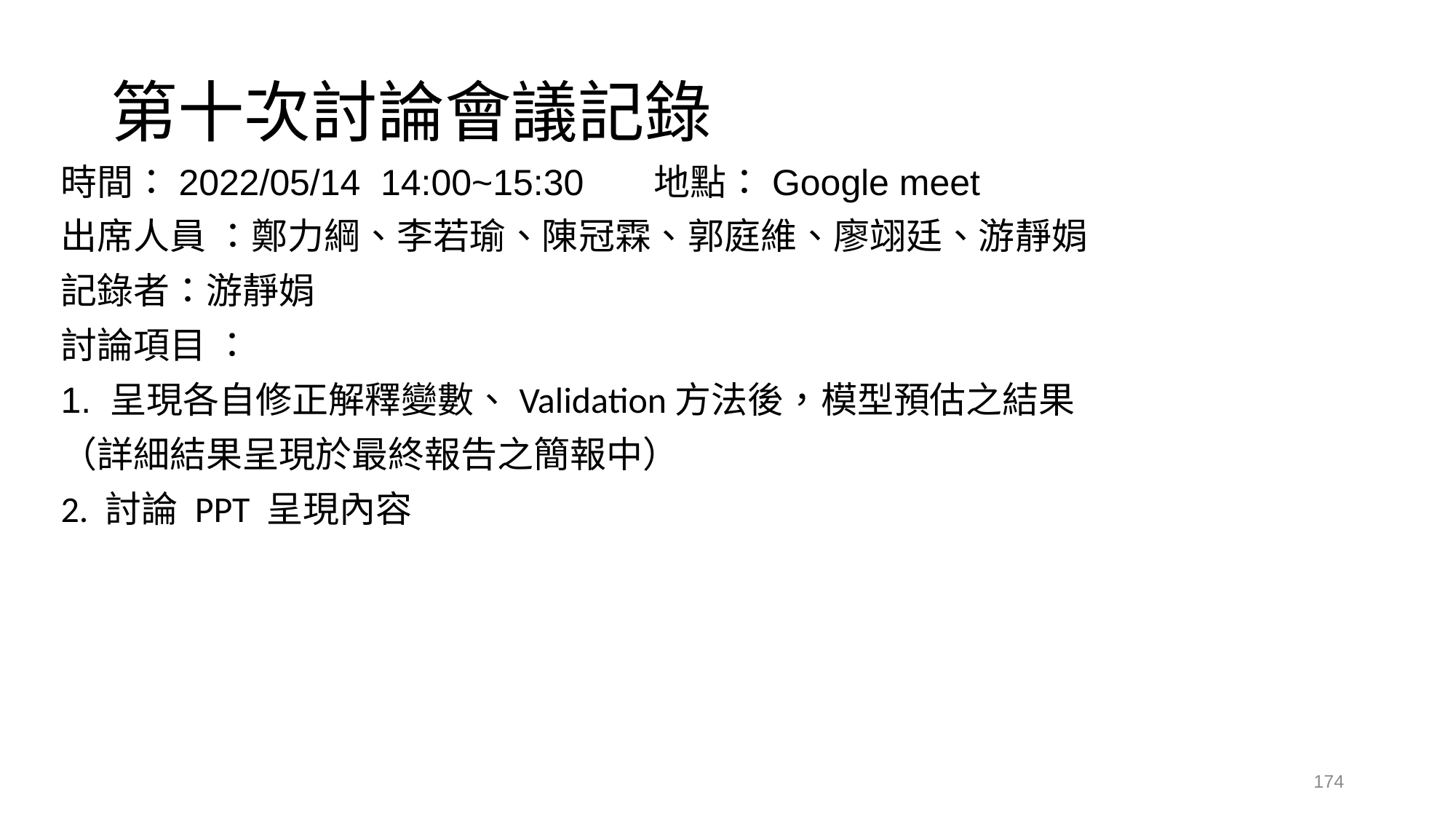

# 第十次討論會議記錄
時間：2022/05/14  14:00~15:30      地點：Google meet
出席人員 ：鄭力綱、李若瑜、陳冠霖、郭庭維、廖翊廷、游靜娟
記錄者：游靜娟
討論項目 ：
1. 呈現各自修正解釋變數、Validation方法後，模型預估之結果
（詳細結果呈現於最終報告之簡報中）
2. 討論 PPT 呈現內容
174